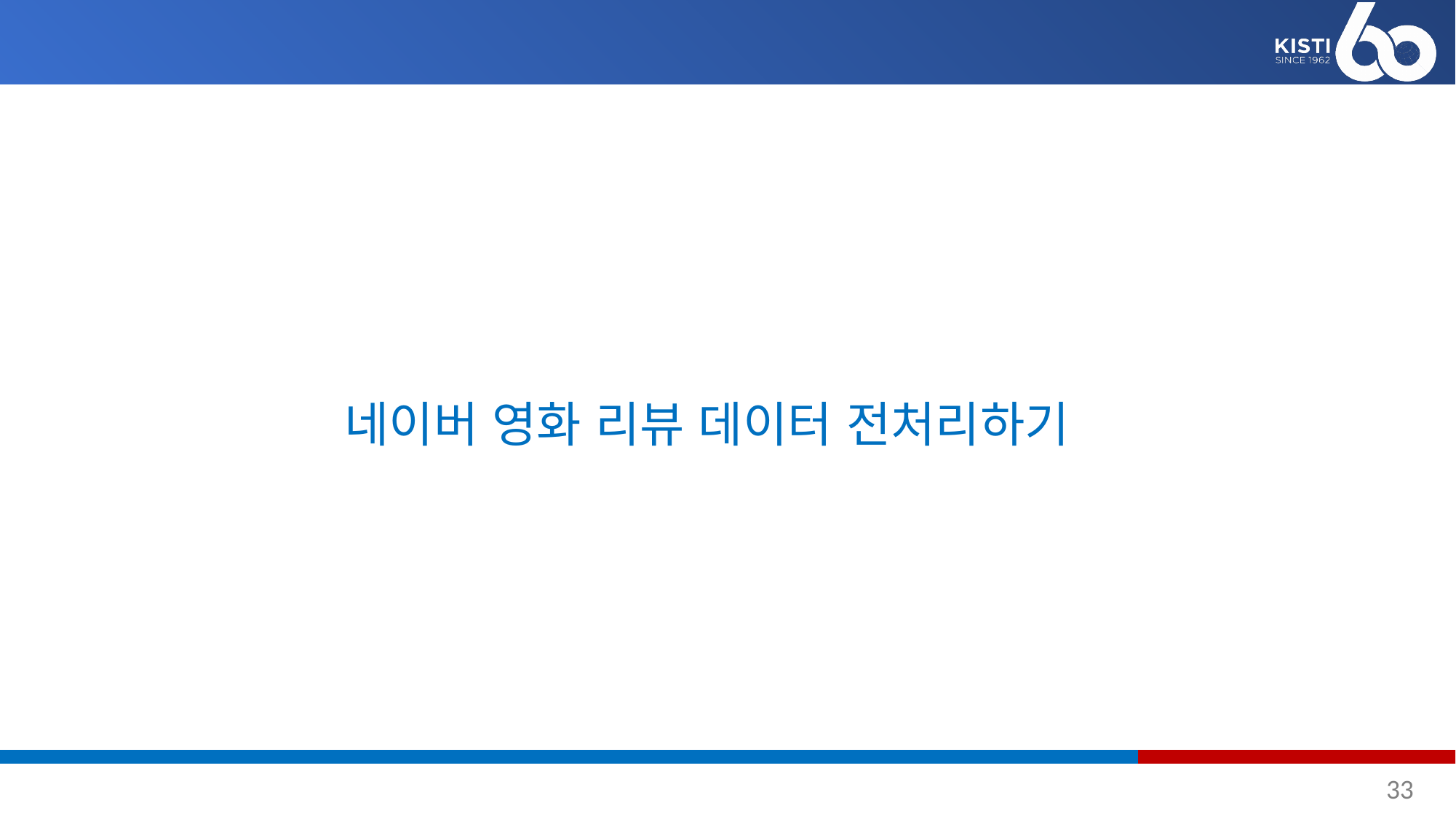

# 네이버 영화 리뷰 데이터 전처리하기
33